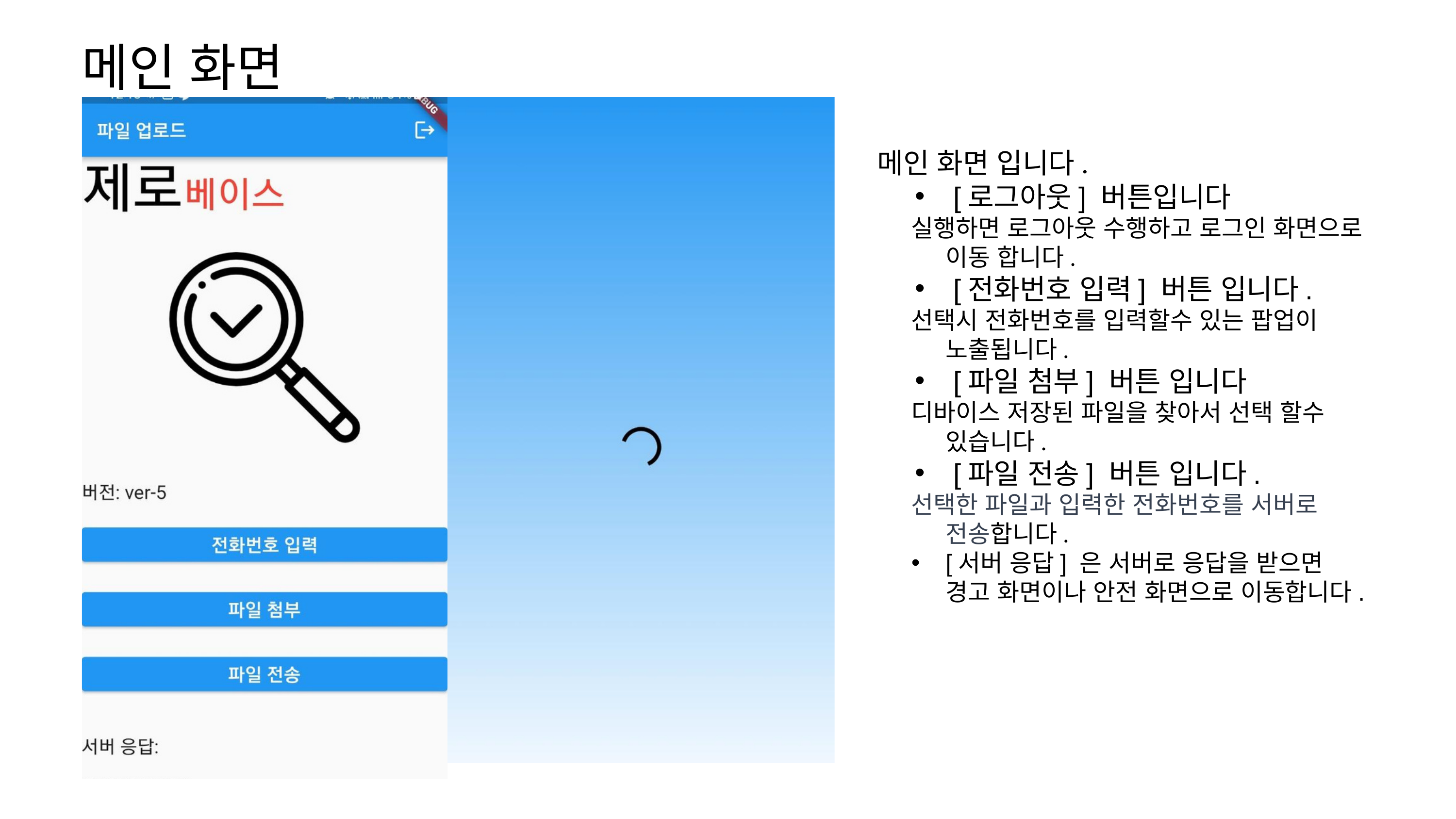

메인 화면

메인 화면 입니다.
[로그아웃] 버튼입니다
실행하면 로그아웃 수행하고 로그인 화면으로 이동 합니다.
[전화번호 입력] 버튼 입니다.
선택시 전화번호를 입력할수 있는 팝업이 노출됩니다.
[파일 첨부] 버튼 입니다
디바이스 저장된 파일을 찾아서 선택 할수 있습니다.
[파일 전송] 버튼 입니다.
선택한 파일과 입력한 전화번호를 서버로 전송합니다.
[서버 응답] 은 서버로 응답을 받으면 경고 화면이나 안전 화면으로 이동합니다.